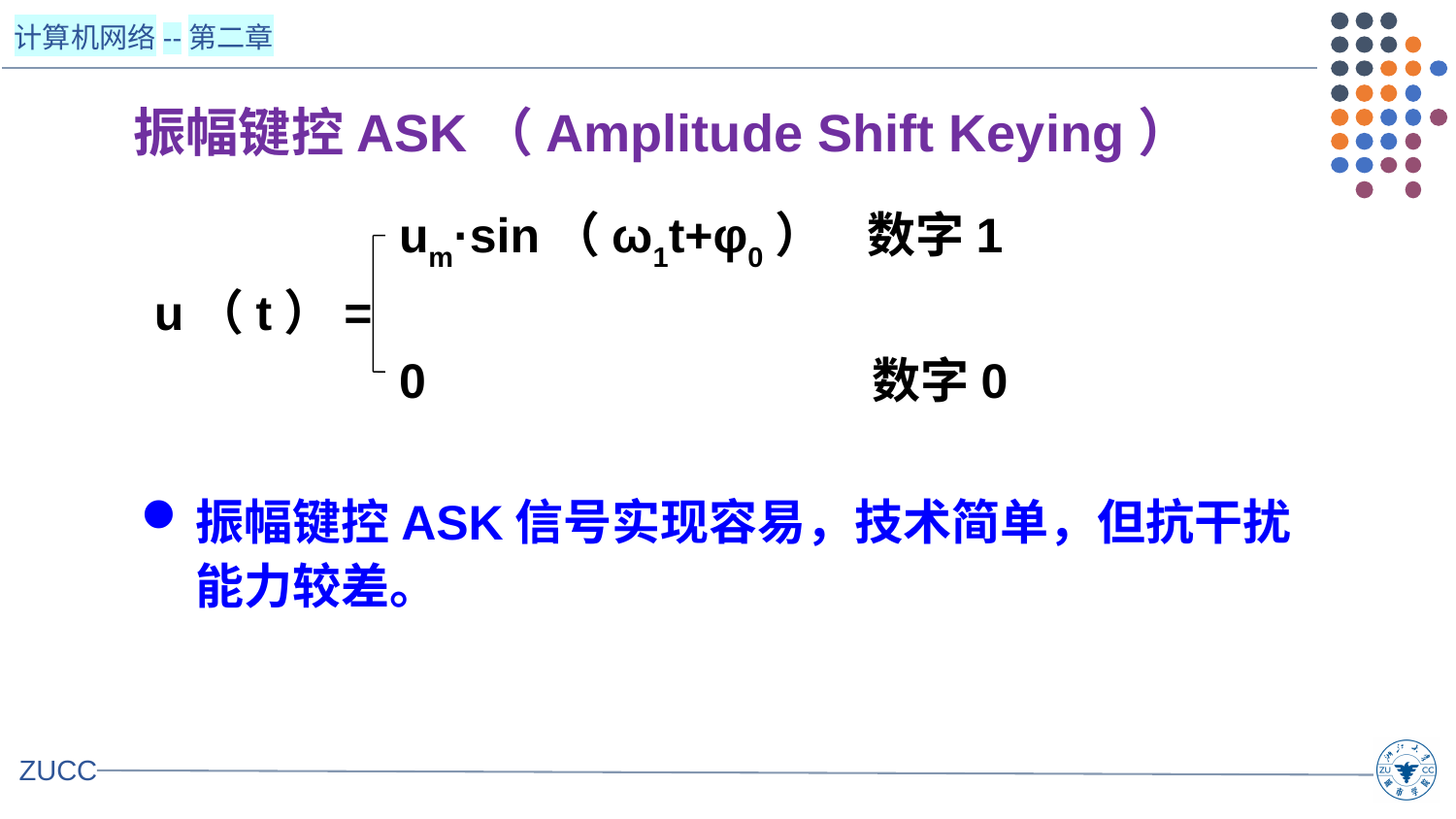

振幅键控ASK（Amplitude Shift Keying）

                   um·sin（ω1t+φ0）    数字1
 u（t）=
                   0                                数字0

振幅键控ASK信号实现容易，技术简单，但抗干扰能力较差。